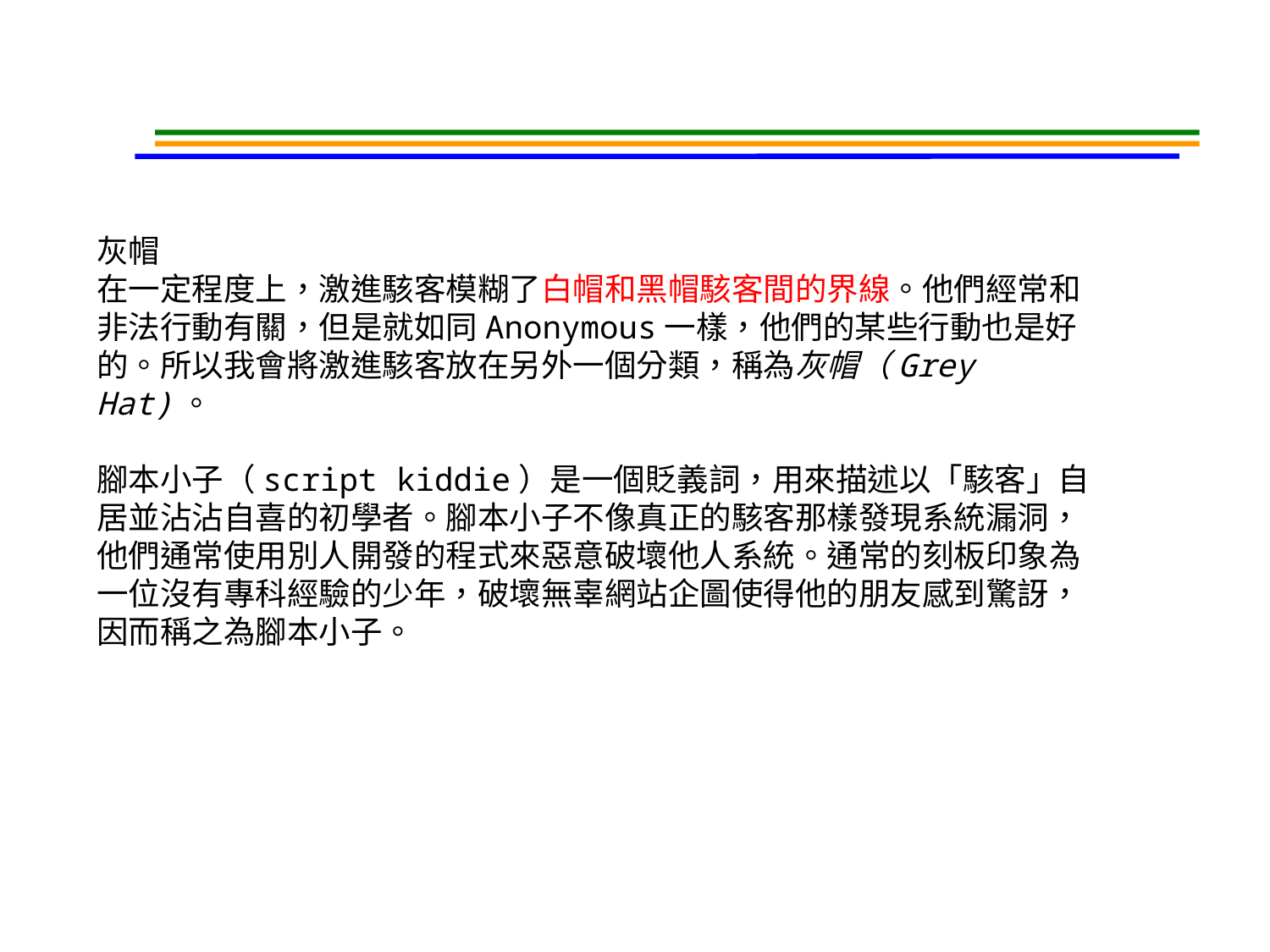

灰帽
在一定程度上，激進駭客模糊了白帽和黑帽駭客間的界線。他們經常和非法行動有關，但是就如同Anonymous一樣，他們的某些行動也是好的。所以我會將激進駭客放在另外一個分類，稱為灰帽（Grey Hat)。

腳本小子（script kiddie）是一個貶義詞，用來描述以「駭客」自居並沾沾自喜的初學者。腳本小子不像真正的駭客那樣發現系統漏洞，他們通常使用別人開發的程式來惡意破壞他人系統。通常的刻板印象為一位沒有專科經驗的少年，破壞無辜網站企圖使得他的朋友感到驚訝，因而稱之為腳本小子。